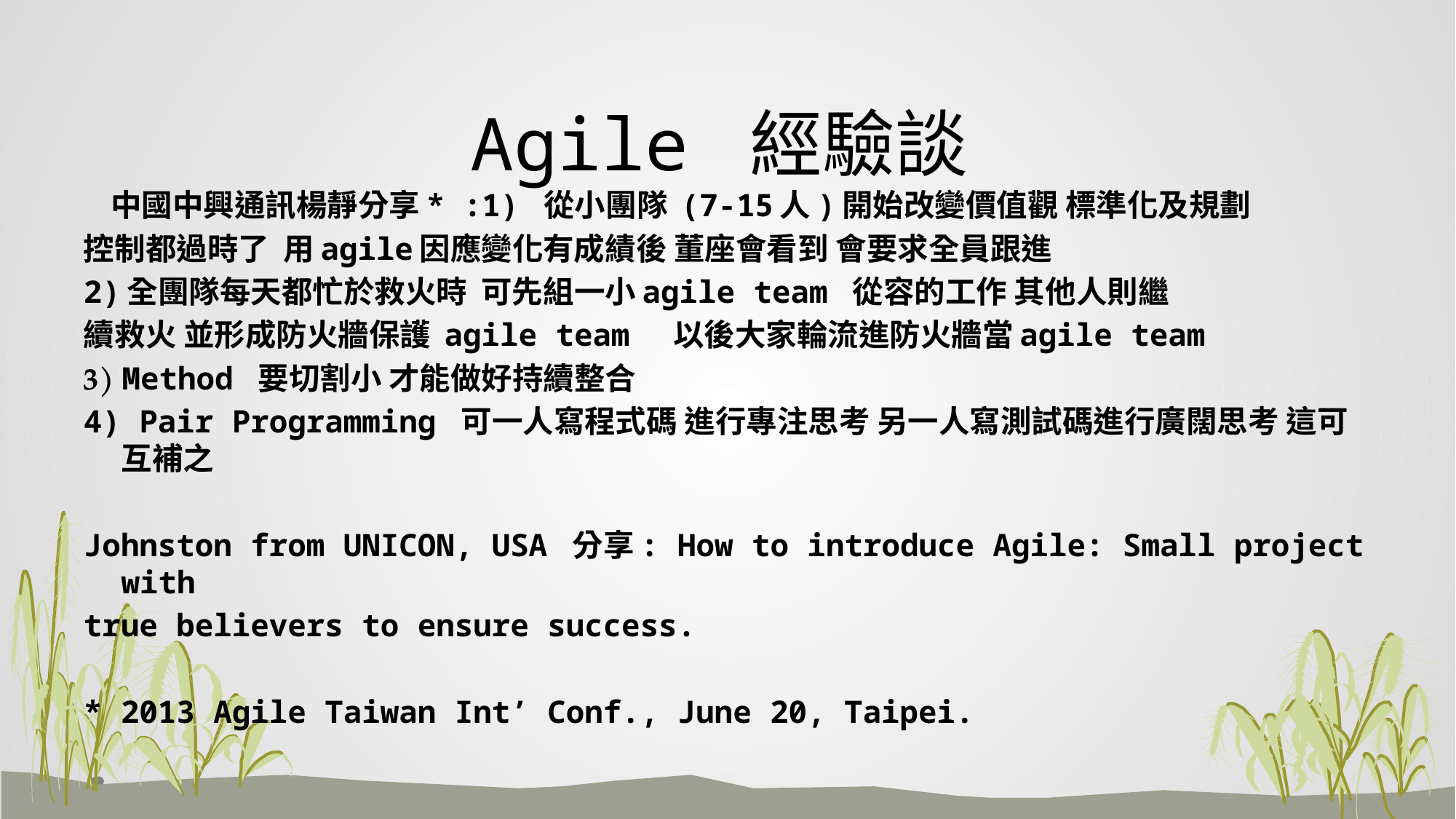

# Agile 經驗談
   中國中興通訊楊靜分享* :1) 從小團隊 (7-15人)開始改變價值觀 標準化及規劃
控制都過時了  用agile因應變化有成績後 董座會看到 會要求全員跟進
2)全團隊每天都忙於救火時  可先組一小agile team 從容的工作 其他人則繼
續救火 並形成防火牆保護 agile team  以後大家輪流進防火牆當agile team
3) Method 要切割小 才能做好持續整合
4) Pair Programming 可一人寫程式碼 進行專注思考 另一人寫測試碼進行廣闊思考 這可互補之

Johnston from UNICON, USA 分享: How to introduce Agile: Small project with
true believers to ensure success.

* 2013 Agile Taiwan Int’ Conf., June 20, Taipei.